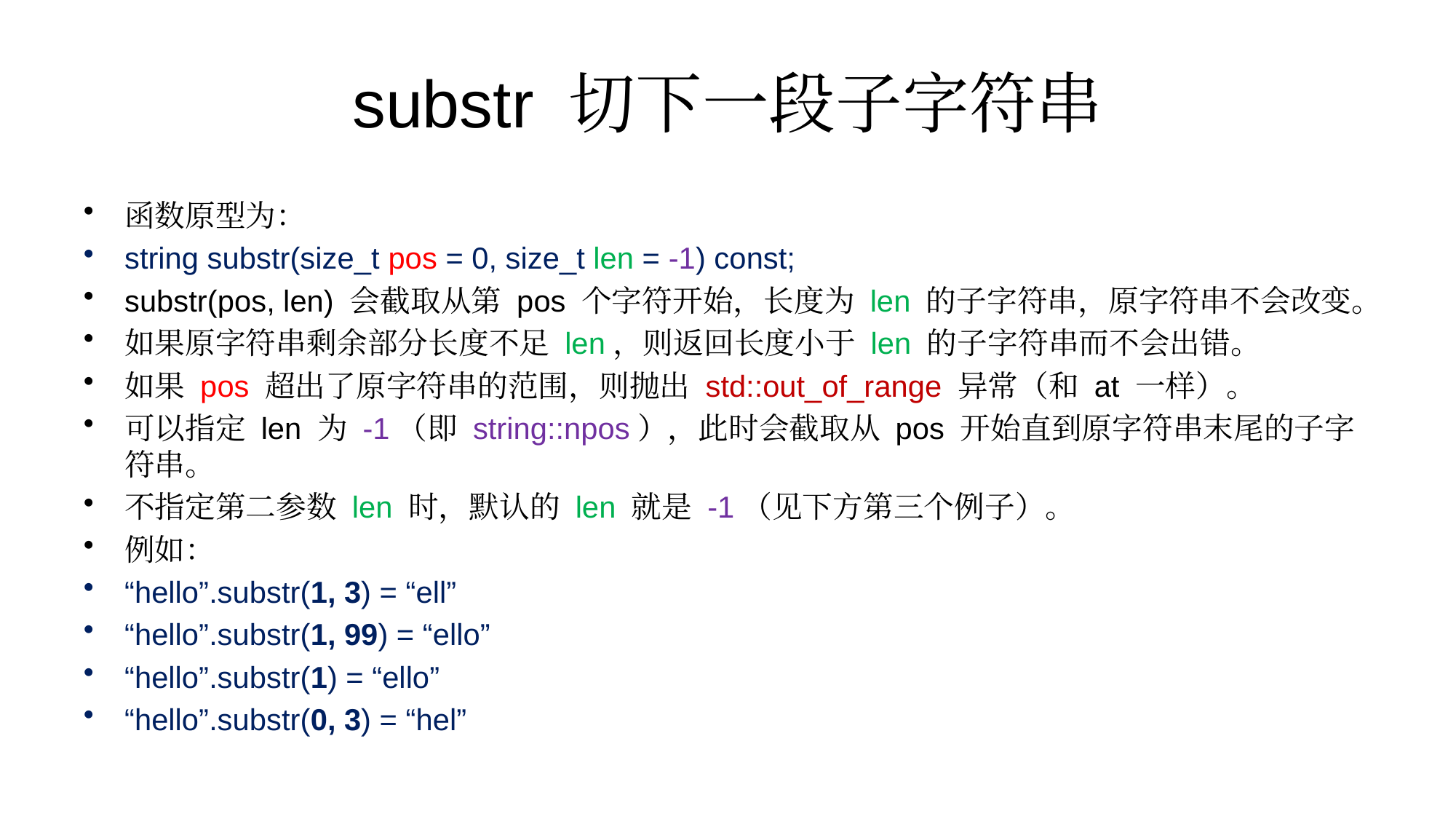

# substr 切下一段子字符串
函数原型为：
string substr(size_t pos = 0, size_t len = -1) const;
substr(pos, len) 会截取从第 pos 个字符开始，长度为 len 的子字符串，原字符串不会改变。
如果原字符串剩余部分长度不足 len，则返回长度小于 len 的子字符串而不会出错。
如果 pos 超出了原字符串的范围，则抛出 std::out_of_range 异常（和 at 一样）。
可以指定 len 为 -1（即 string::npos），此时会截取从 pos 开始直到原字符串末尾的子字符串。
不指定第二参数 len 时，默认的 len 就是 -1（见下方第三个例子）。
例如：
“hello”.substr(1, 3) = “ell”
“hello”.substr(1, 99) = “ello”
“hello”.substr(1) = “ello”
“hello”.substr(0, 3) = “hel”